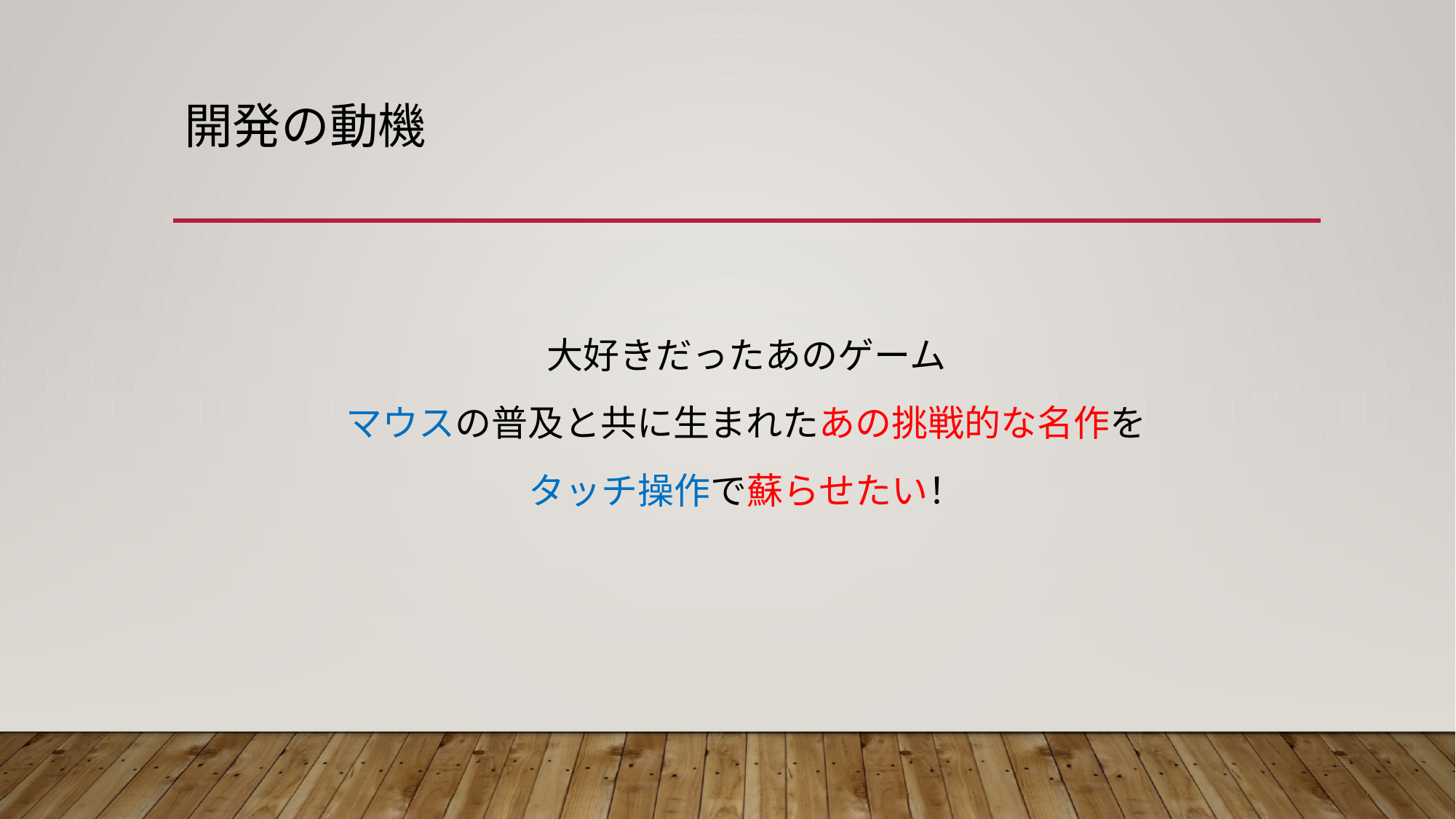

# 開発の動機
大好きだったあのゲーム
マウスの普及と共に生まれたあの挑戦的な名作を
タッチ操作で蘇らせたい！